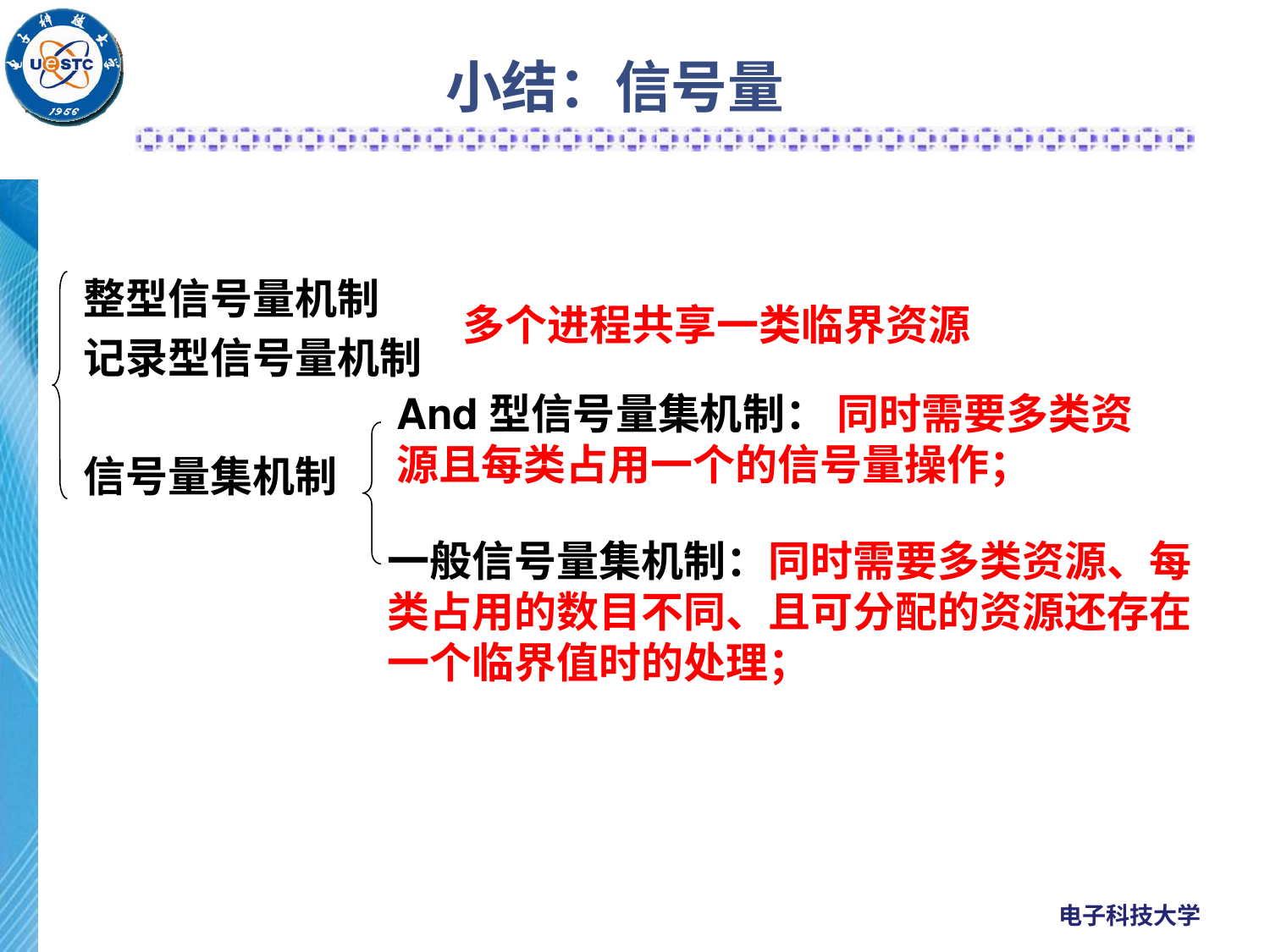

# 小结：信号量
整型信号量机制
记录型信号量机制

信号量集机制

多个进程共享一类临界资源
And型信号量集机制： 同时需要多类资源且每类占用一个的信号量操作；

一般信号量集机制：同时需要多类资源、每类占用的数目不同、且可分配的资源还存在一个临界值时的处理；